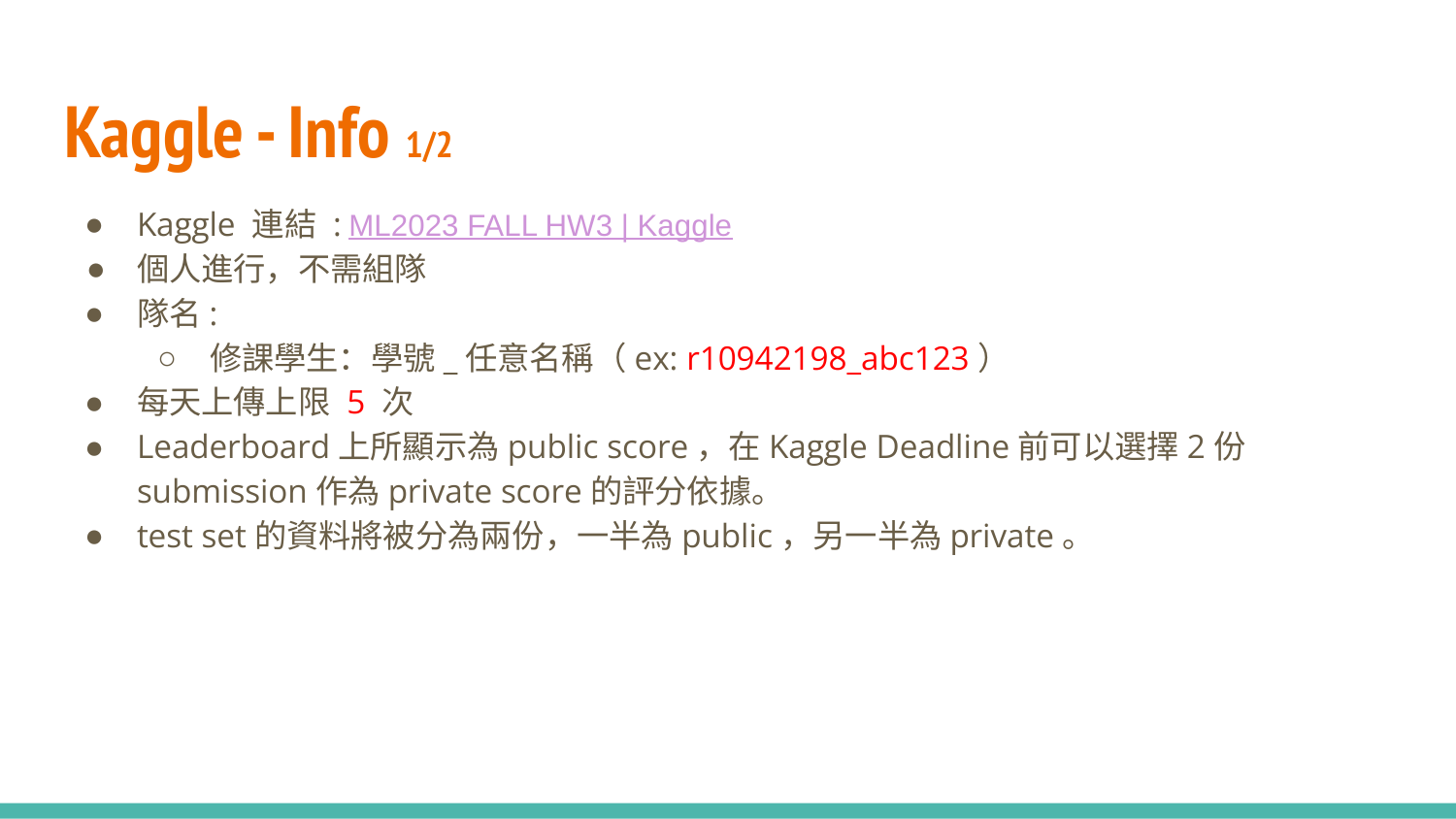

# Kaggle - Info 1/2
Kaggle 連結 : ML2023 FALL HW3 | Kaggle
個人進行，不需組隊
隊名:
修課學生：學號_任意名稱（ex: r10942198_abc123）
每天上傳上限 5 次
Leaderboard上所顯示為public score，在Kaggle Deadline前可以選擇2份submission作為private score的評分依據。
test set的資料將被分為兩份，一半為public，另一半為private。